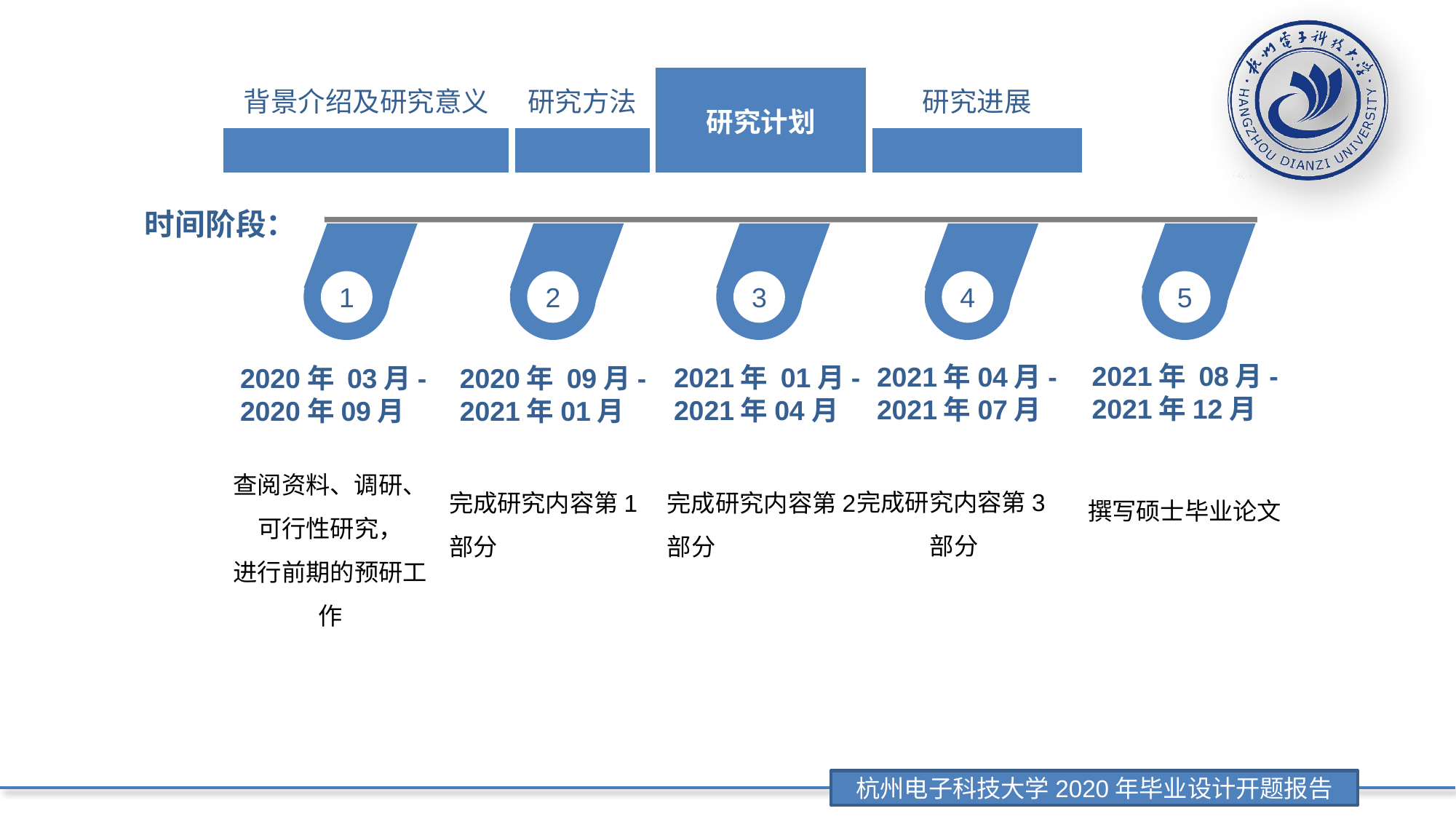

| 背景介绍及研究意义 | 研究方法 | 研究计划 | 研究进展 |
| --- | --- | --- | --- |
|  |  |  |  |
时间阶段：

1

2

3

4

5
2021年 08月-
2021年12月
2021年04月-
2021年07月
2021年 01月-
2021年04月
2020年 03月-
2020年09月
2020年 09月-
2021年01月
查阅资料、调研、可行性研究，
进行前期的预研工作
完成研究内容第3部分
完成研究内容第1部分
完成研究内容第2部分
撰写硕士毕业论文